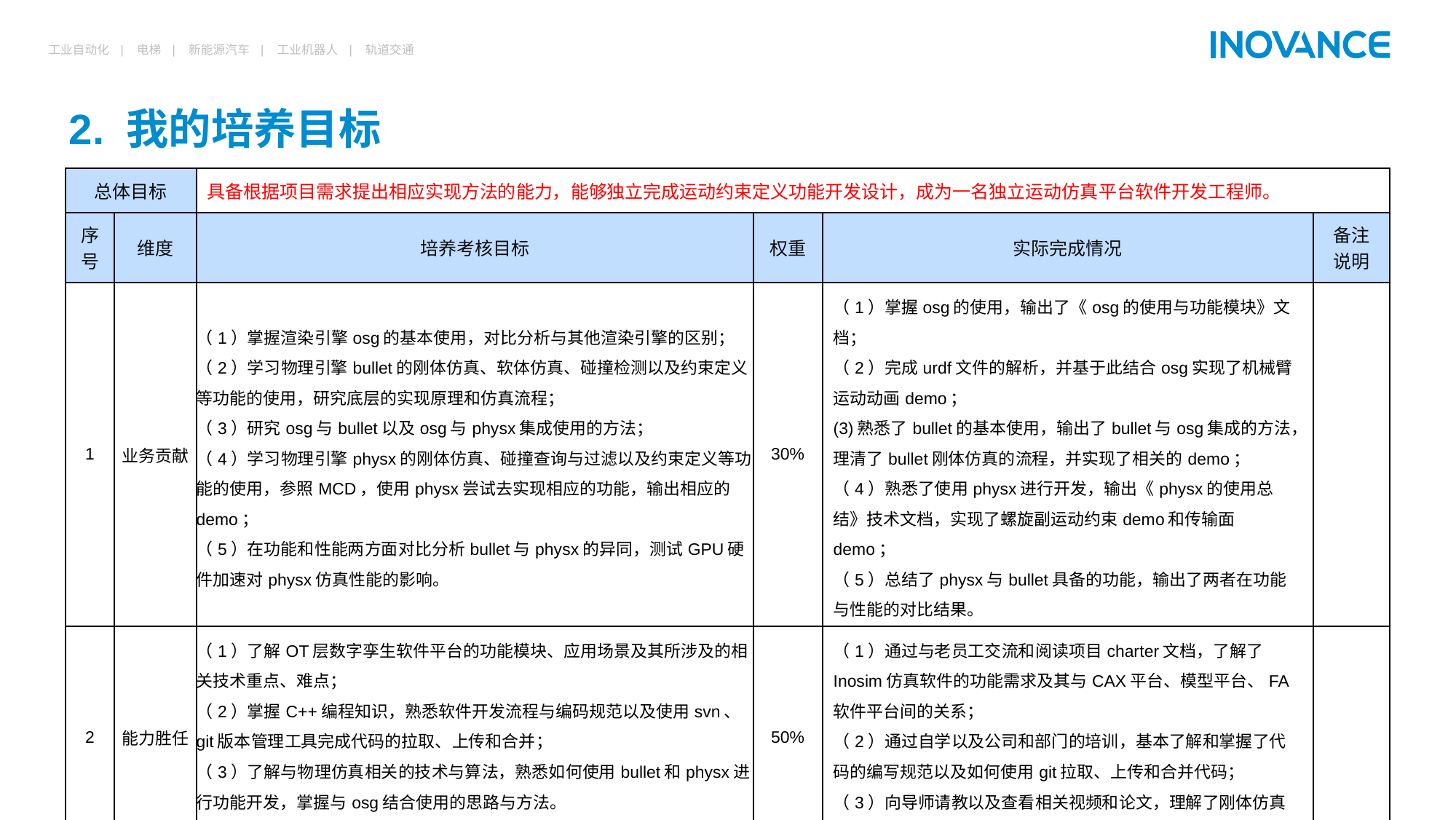

# 2. 我的培养目标
| 总体目标 |  | 具备根据项目需求提出相应实现方法的能力，能够独立完成运动约束定义功能开发设计，成为一名独立运动仿真平台软件开发工程师。 |  |  |  |
| --- | --- | --- | --- | --- | --- |
| 序号 | 维度 | 培养考核目标 | 权重 | 实际完成情况 | 备注说明 |
| 1 | 业务贡献 | （1）掌握渲染引擎osg的基本使用，对比分析与其他渲染引擎的区别； （2）学习物理引擎bullet的刚体仿真、软体仿真、碰撞检测以及约束定义等功能的使用，研究底层的实现原理和仿真流程； （3）研究osg与bullet以及osg与physx集成使用的方法； （4）学习物理引擎physx的刚体仿真、碰撞查询与过滤以及约束定义等功能的使用，参照MCD，使用physx尝试去实现相应的功能，输出相应的demo； （5）在功能和性能两方面对比分析bullet与physx的异同，测试GPU硬件加速对physx仿真性能的影响。 | 30% | （1）掌握osg的使用，输出了《osg的使用与功能模块》文档； （2）完成urdf文件的解析，并基于此结合osg实现了机械臂运动动画demo； (3)熟悉了bullet的基本使用，输出了bullet与osg集成的方法，理清了bullet刚体仿真的流程，并实现了相关的demo； （4）熟悉了使用physx进行开发，输出《physx的使用总结》技术文档，实现了螺旋副运动约束demo和传输面demo； （5）总结了physx与bullet具备的功能，输出了两者在功能与性能的对比结果。 |  |
| 2 | 能力胜任 | （1）了解OT层数字孪生软件平台的功能模块、应用场景及其所涉及的相关技术重点、难点； （2）掌握C++编程知识，熟悉软件开发流程与编码规范以及使用svn、git版本管理工具完成代码的拉取、上传和合并； （3）了解与物理仿真相关的技术与算法，熟悉如何使用bullet和physx进行功能开发，掌握与osg结合使用的思路与方法。 | 50% | （1）通过与老员工交流和阅读项目charter文档，了解了Inosim仿真软件的功能需求及其与CAX平台、模型平台、FA软件平台间的关系； （2）通过自学以及公司和部门的培训，基本了解和掌握了代码的编写规范以及如何使用git拉取、上传和合并代码； （3）向导师请教以及查看相关视频和论文，理解了刚体仿真的基本流程和相关的算法，并向组员做了一次分享讲座。 |  |
| 3 | 文化践行 | 以成就客户为先、持续追求卓越！在日常生活中体会公司的文化与氛围 | 20% | （1）完成新员工入职培训，了解公司的规章制度与企业文化 （2）碰到问题不低头，向同事和导师请教，直到解决问题； |  |